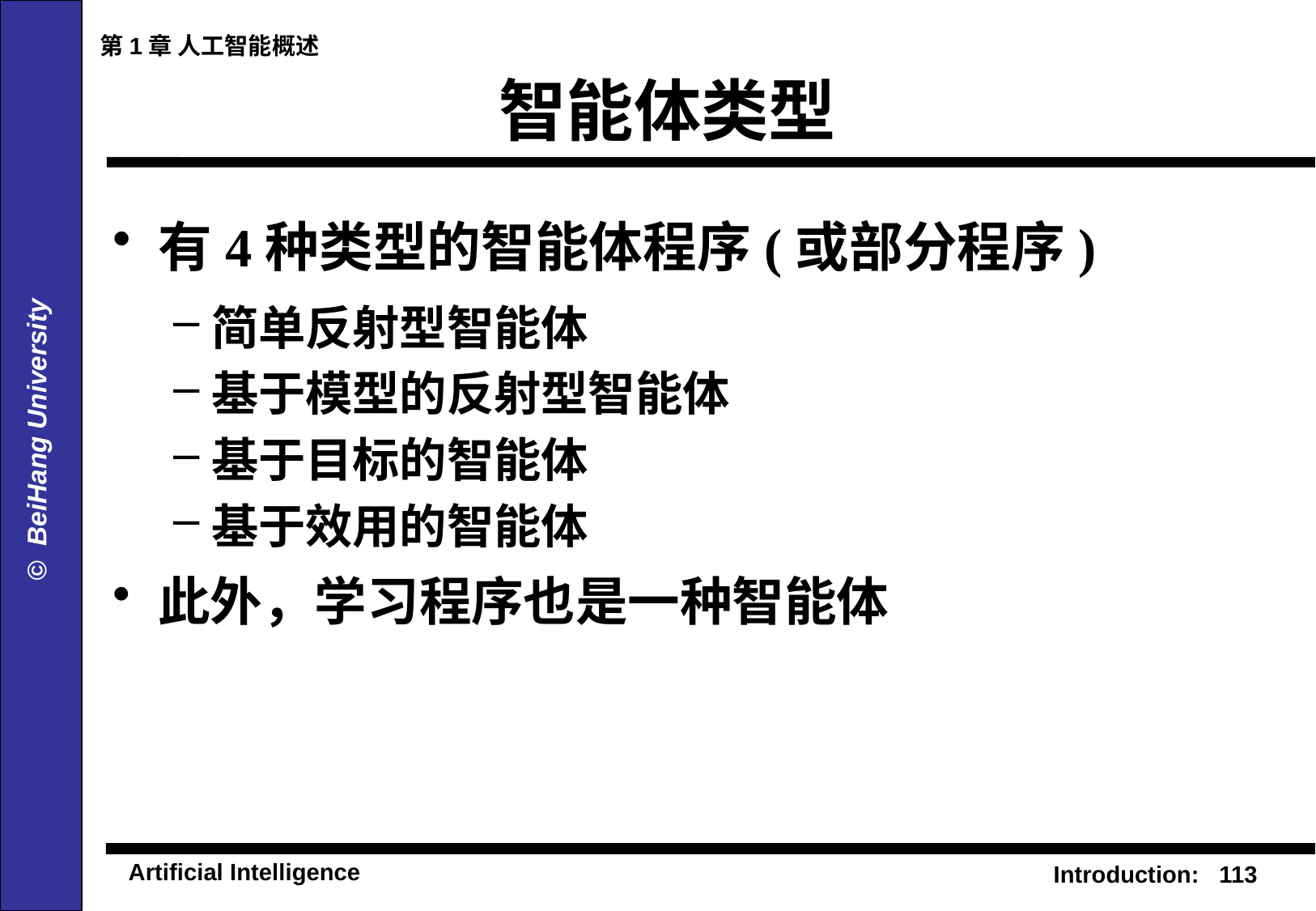

第1章 人工智能概述
# 智能体类型
有4种类型的智能体程序(或部分程序)
简单反射型智能体
基于模型的反射型智能体
基于目标的智能体
基于效用的智能体
此外，学习程序也是一种智能体